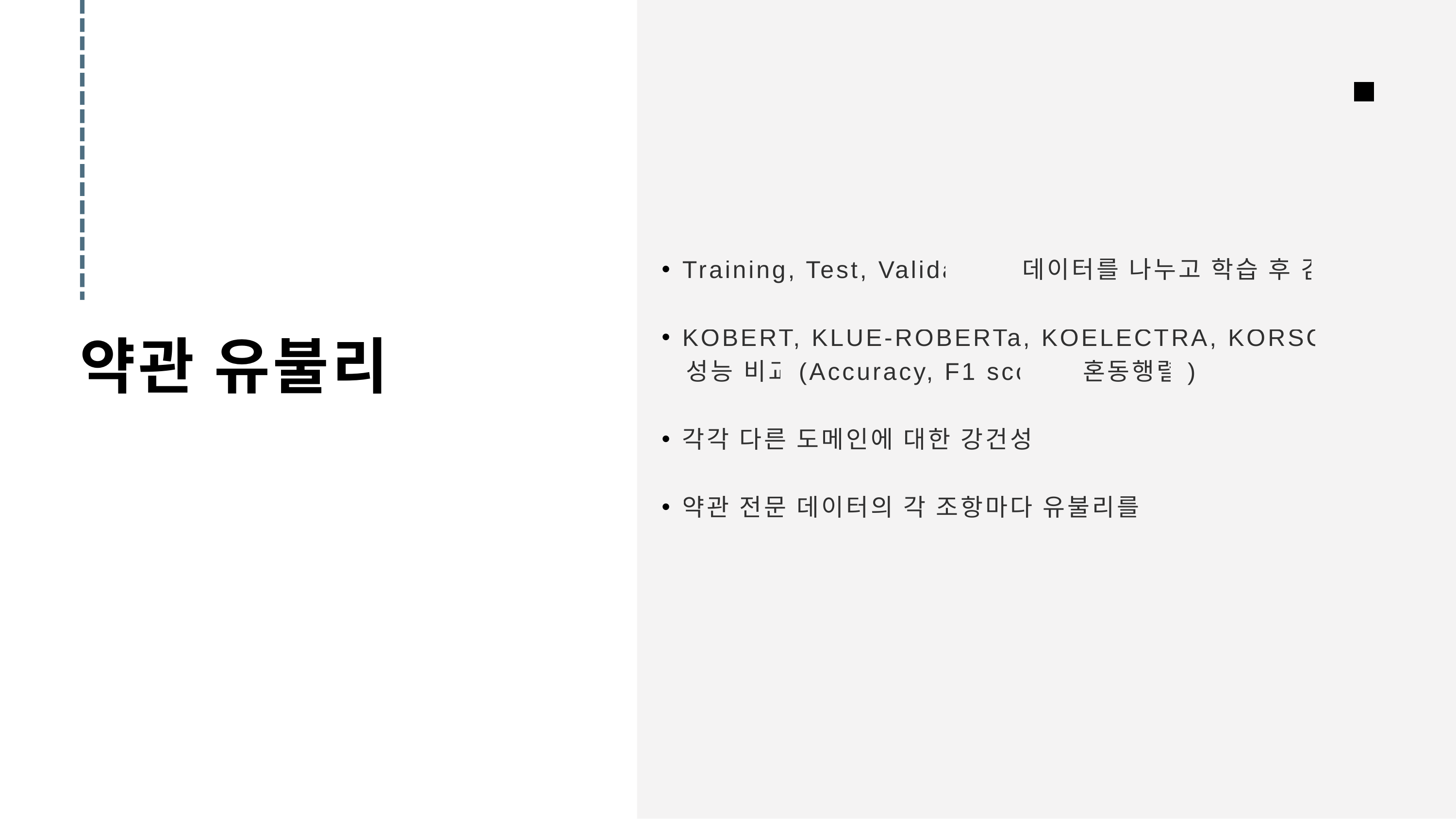

Training, Test, Validation 데이터를 나누고 학습 후 검증

KOBERT, KLUE-ROBERTa, KOELECTRA, KORSCI-BERT
     성능 비교(Accuracy, F1 score, 혼동행렬)

각각 다른 도메인에 대한 강건성 확인

약관 전문 데이터의 각 조항마다 유불리를 판단

약관 유불리